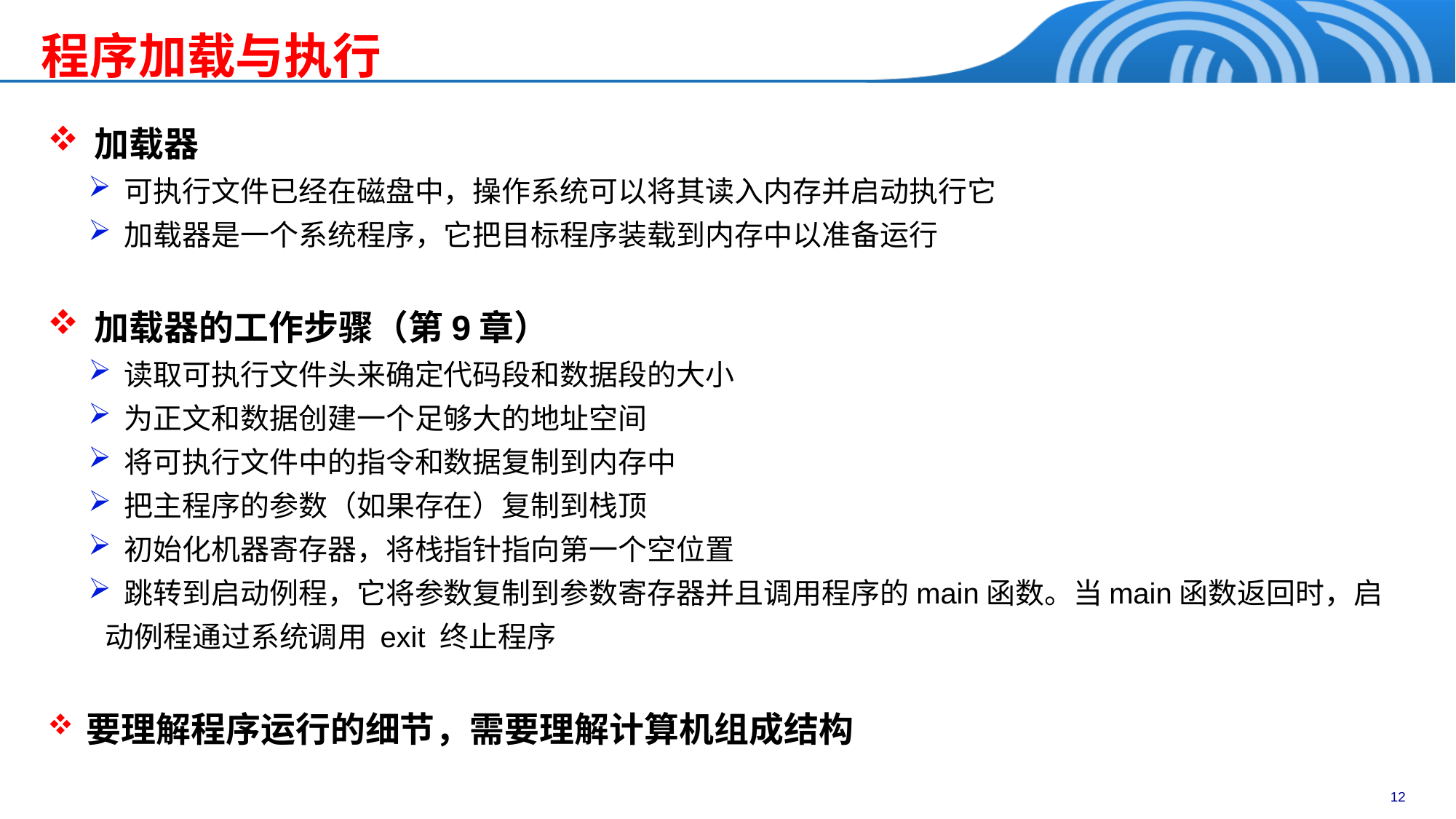

程序加载与执行
 加载器
 可执行文件已经在磁盘中，操作系统可以将其读入内存并启动执行它
 加载器是一个系统程序，它把目标程序装载到内存中以准备运行

 加载器的工作步骤（第9章）
 读取可执行文件头来确定代码段和数据段的大小
 为正文和数据创建一个足够大的地址空间
 将可执行文件中的指令和数据复制到内存中
 把主程序的参数（如果存在）复制到栈顶
 初始化机器寄存器，将栈指针指向第一个空位置
 跳转到启动例程，它将参数复制到参数寄存器并且调用程序的main函数。当main函数返回时，启动例程通过系统调用 exit 终止程序

 要理解程序运行的细节，需要理解计算机组成结构